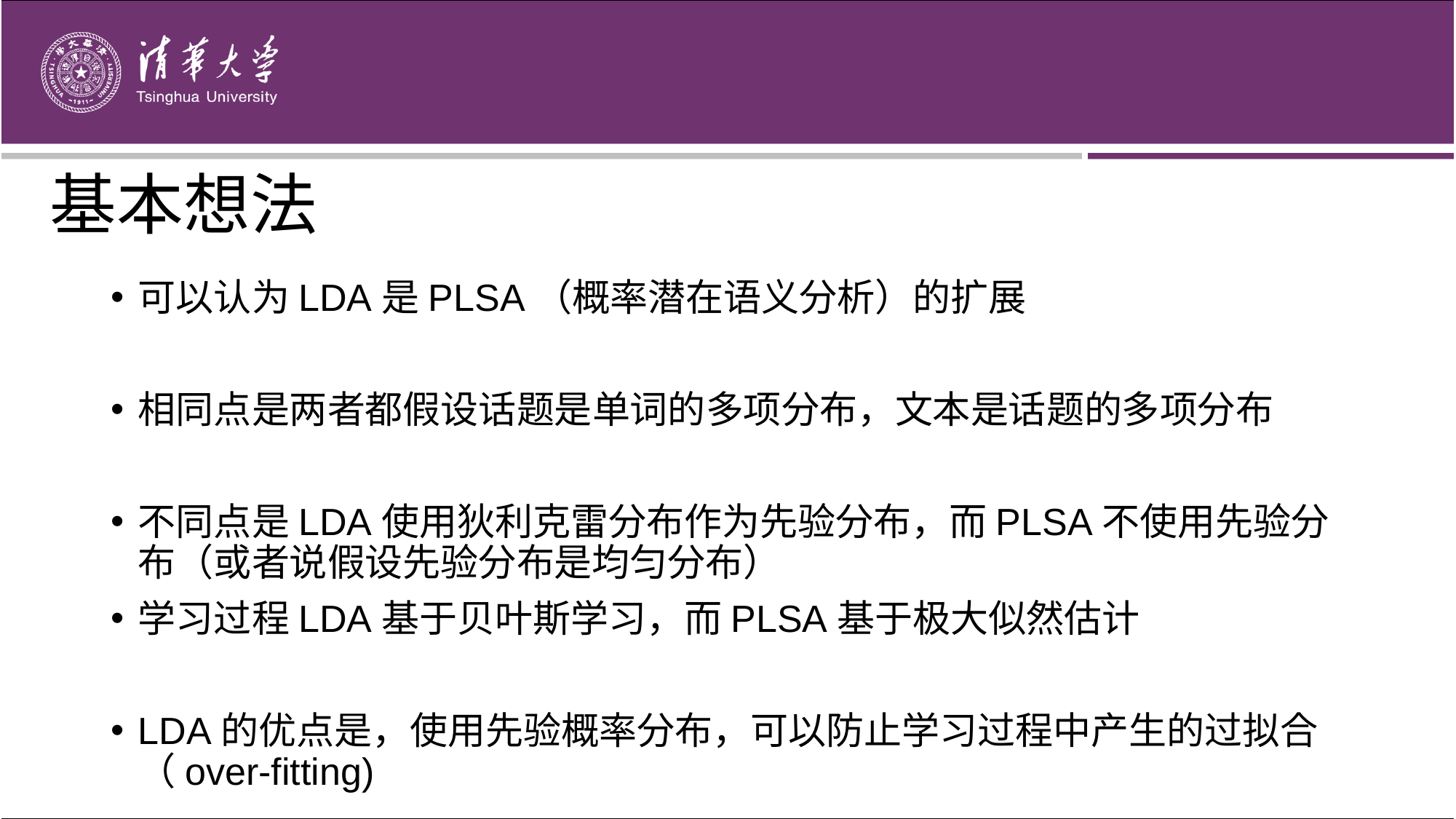

# 基本想法
可以认为LDA是PLSA（概率潜在语义分析）的扩展

相同点是两者都假设话题是单词的多项分布，文本是话题的多项分布

不同点是LDA使用狄利克雷分布作为先验分布，而PLSA不使用先验分布（或者说假设先验分布是均匀分布）
学习过程LDA基于贝叶斯学习，而PLSA基于极大似然估计

LDA的优点是，使用先验概率分布，可以防止学习过程中产生的过拟合（over-fitting)